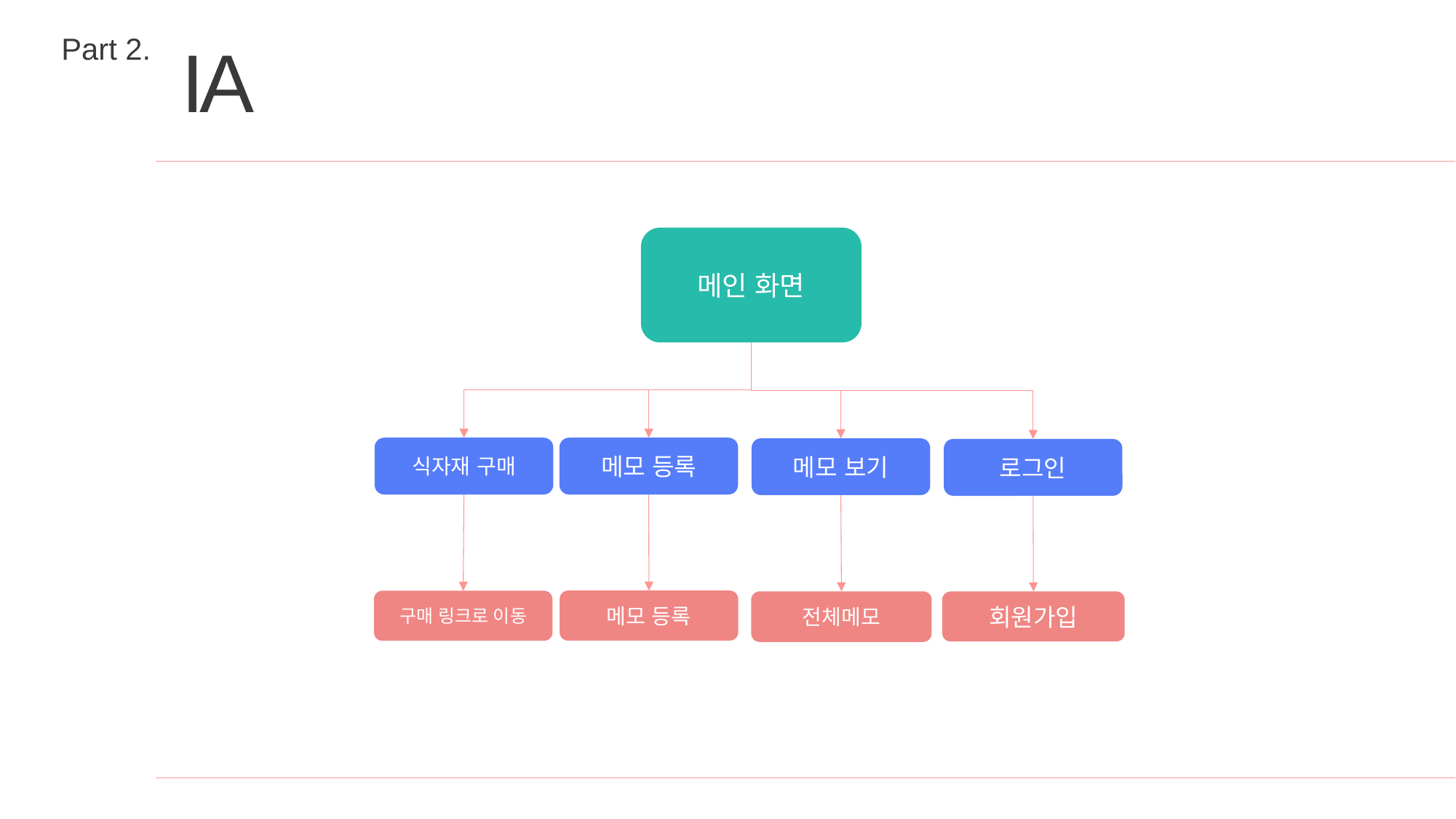

Part 2.
IA
메인 화면
식자재 구매
메모 등록
메모 보기
로그인
메모 등록
구매 링크로 이동
전체메모
회원가입